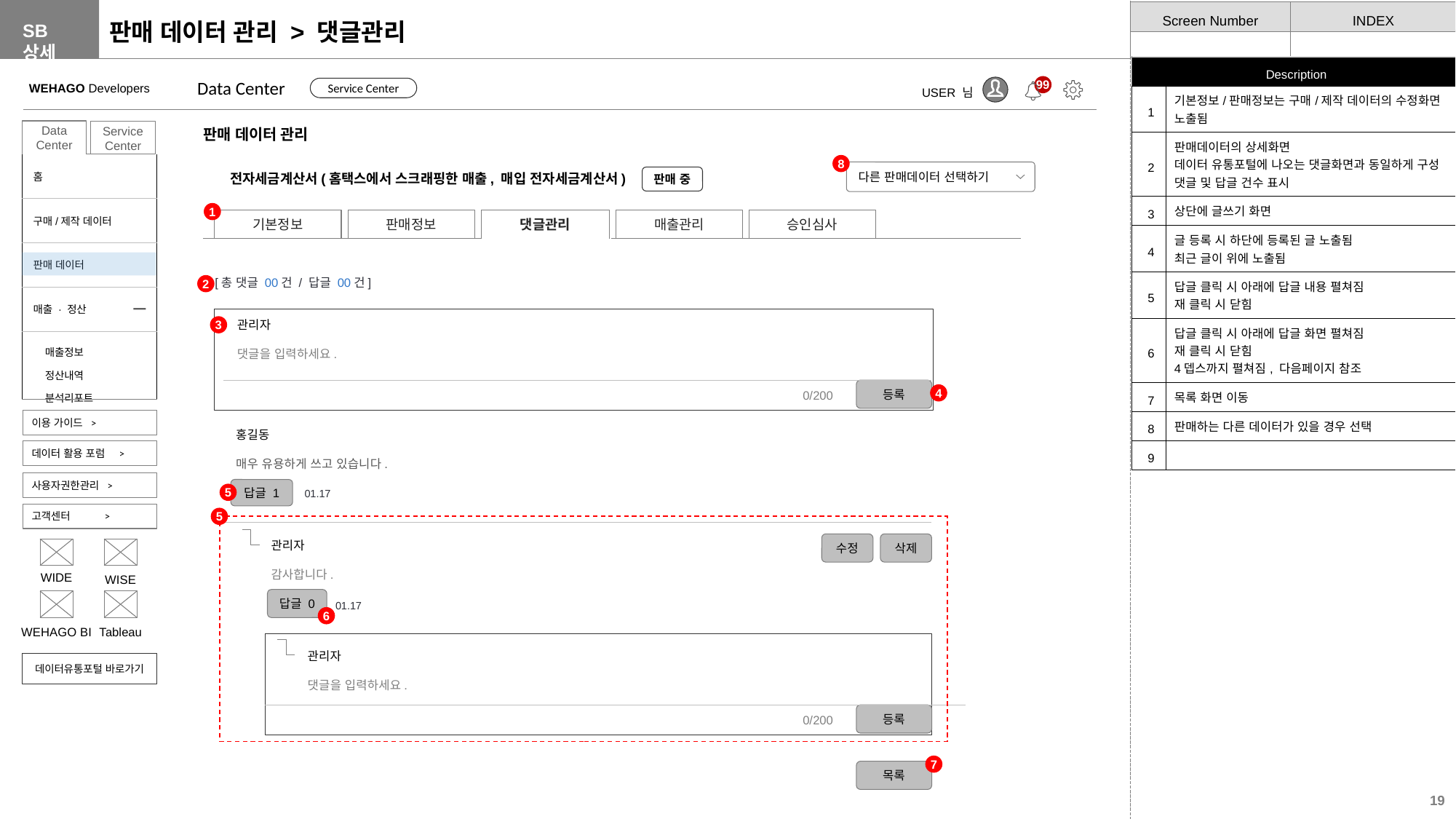

# 판매 데이터 관리 > 댓글관리
| Description |  |
| --- | --- |
| 1 | 기본정보/판매정보는 구매/제작 데이터의 수정화면 노출됨 |
| 2 | 판매데이터의 상세화면 데이터 유통포털에 나오는 댓글화면과 동일하게 구성 댓글 및 답글 건수 표시 |
| 3 | 상단에 글쓰기 화면 |
| 4 | 글 등록 시 하단에 등록된 글 노출됨 최근 글이 위에 노출됨 |
| 5 | 답글 클릭 시 아래에 답글 내용 펼쳐짐 재 클릭 시 닫힘 |
| 6 | 답글 클릭 시 아래에 답글 화면 펼쳐짐 재 클릭 시 닫힘 4뎁스까지 펼쳐짐, 다음페이지 참조 |
| 7 | 목록 화면 이동 |
| 8 | 판매하는 다른 데이터가 있을 경우 선택 |
| 9 |  |
Data Center
WEHAGO Developers
99

Service Center
USER 님

판매 데이터 관리
Data Center
Service Center
| 홈 |
| --- |
| 구매/제작 데이터 |
| 판매 데이터 |
| 매출 · 정산 |
| 매출정보 정산내역 분석리포트 |
8
다른 판매데이터 선택하기

전자세금계산서(홈택스에서 스크래핑한 매출, 매입 전자세금계산서)
판매 중
1
기본정보
댓글관리
판매정보
매출관리
승인심사

[총 댓글 00건 / 답글 00건]
2

관리자

댓글을 입력하세요.
3
등록
0/200
4
이용 가이드  >
홍길동

매우 유용하게 쓰고 있습니다.
데이터 활용 포럼    >
사용자권한관리  >
답글 1
01.17
5
고객센터           >
5

관리자

감사합니다.
수정
삭제

WIDE
WISE
답글 0

01.17
6
WEHAGO BI
Tableau

관리자

댓글을 입력하세요.
데이터유통포털 바로가기
등록
0/200
7
목록